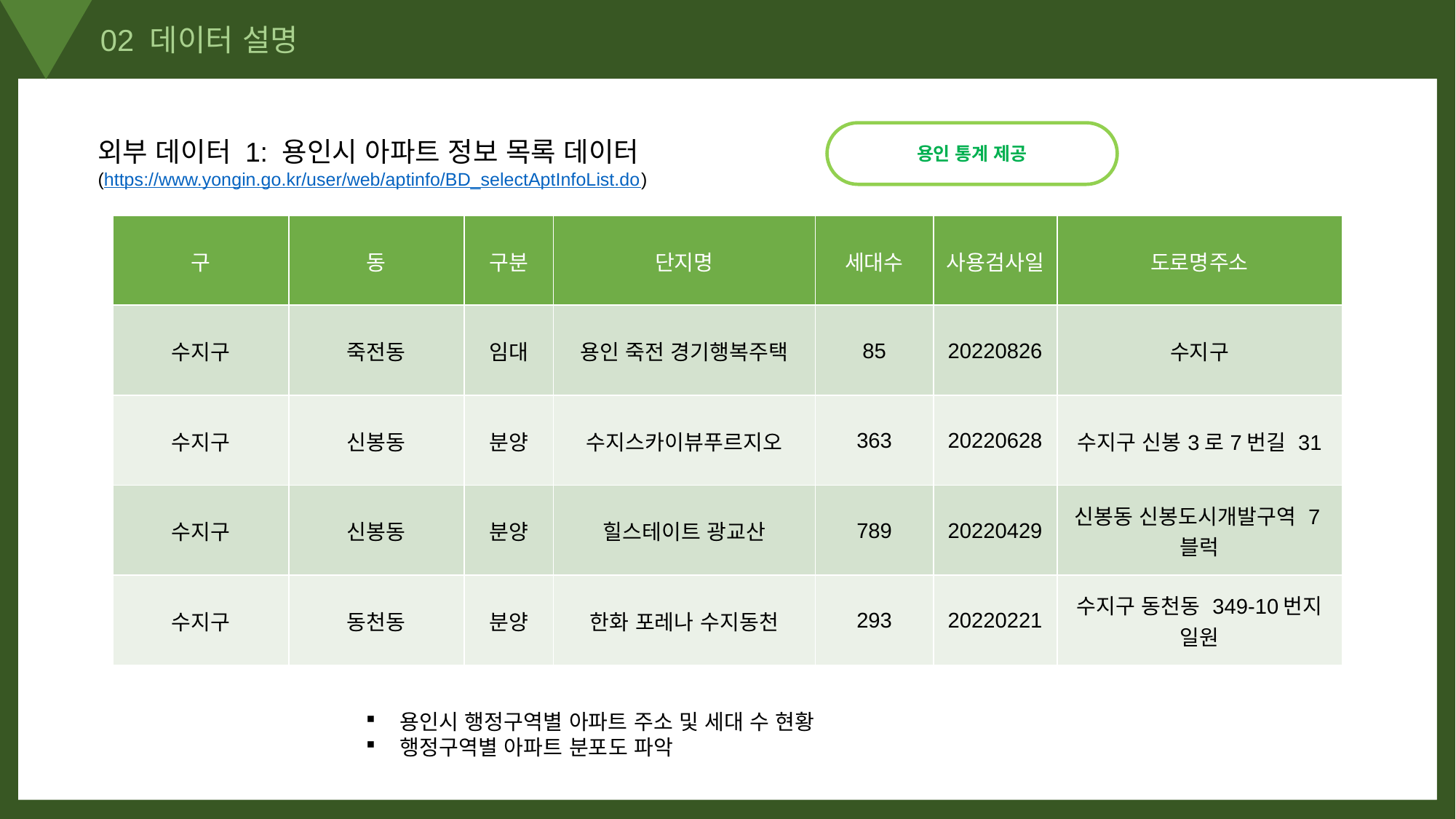

02 데이터 설명
용인 통계 제공
외부 데이터 1: 용인시 아파트 정보 목록 데이터
(https://www.yongin.go.kr/user/web/aptinfo/BD_selectAptInfoList.do)
| 구 | 동 | 구분 | 단지명 | 세대수 | 사용검사일 | 도로명주소 |
| --- | --- | --- | --- | --- | --- | --- |
| 수지구 | 죽전동 | 임대 | 용인 죽전 경기행복주택 | 85 | 20220826 | 수지구 |
| 수지구 | 신봉동 | 분양 | 수지스카이뷰푸르지오 | 363 | 20220628 | 수지구 신봉3로7번길 31 |
| 수지구 | 신봉동 | 분양 | 힐스테이트 광교산 | 789 | 20220429 | 신봉동 신봉도시개발구역 7블럭 |
| 수지구 | 동천동 | 분양 | 한화 포레나 수지동천 | 293 | 20220221 | 수지구 동천동 349-10번지 일원 |
용인시 행정구역별 아파트 주소 및 세대 수 현황
행정구역별 아파트 분포도 파악